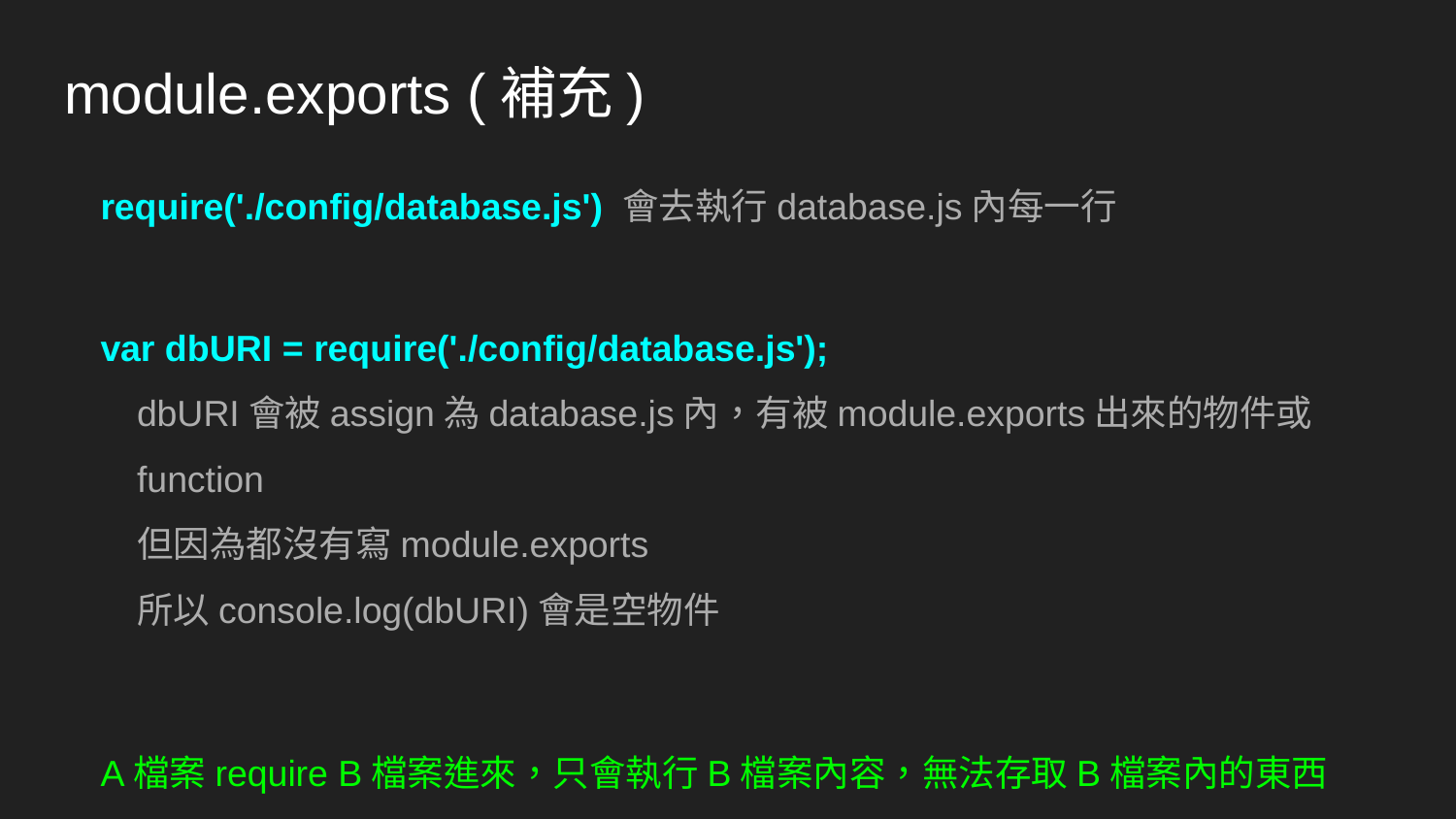

# module.exports (補充)
require('./config/database.js') 會去執行database.js內每一行
var dbURI = require('./config/database.js');
dbURI會被assign為database.js內，有被module.exports出來的物件或function
但因為都沒有寫module.exports
所以console.log(dbURI)會是空物件
A檔案require B檔案進來，只會執行B檔案內容，無法存取B檔案內的東西
要存取，必須去寫module.exports=要export出來的東西